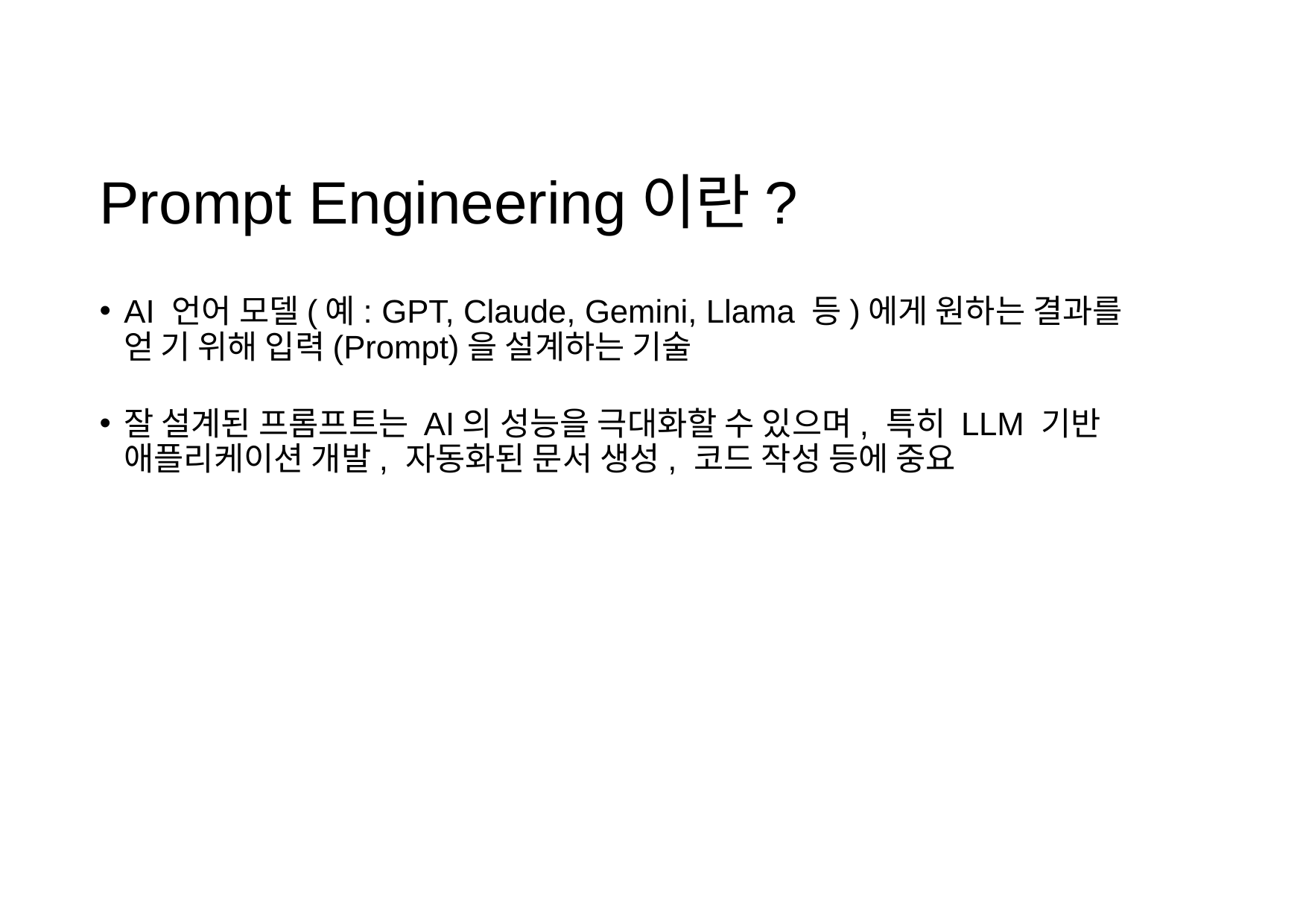

# Prompt Engineering이란?
AI 언어 모델(예: GPT, Claude, Gemini, Llama 등)에게 원하는 결과를 얻 기 위해 입력(Prompt)을 설계하는 기술

잘 설계된 프롬프트는 AI의 성능을 극대화할 수 있으며, 특히 LLM 기반 애플리케이션 개발, 자동화된 문서 생성, 코드 작성 등에 중요